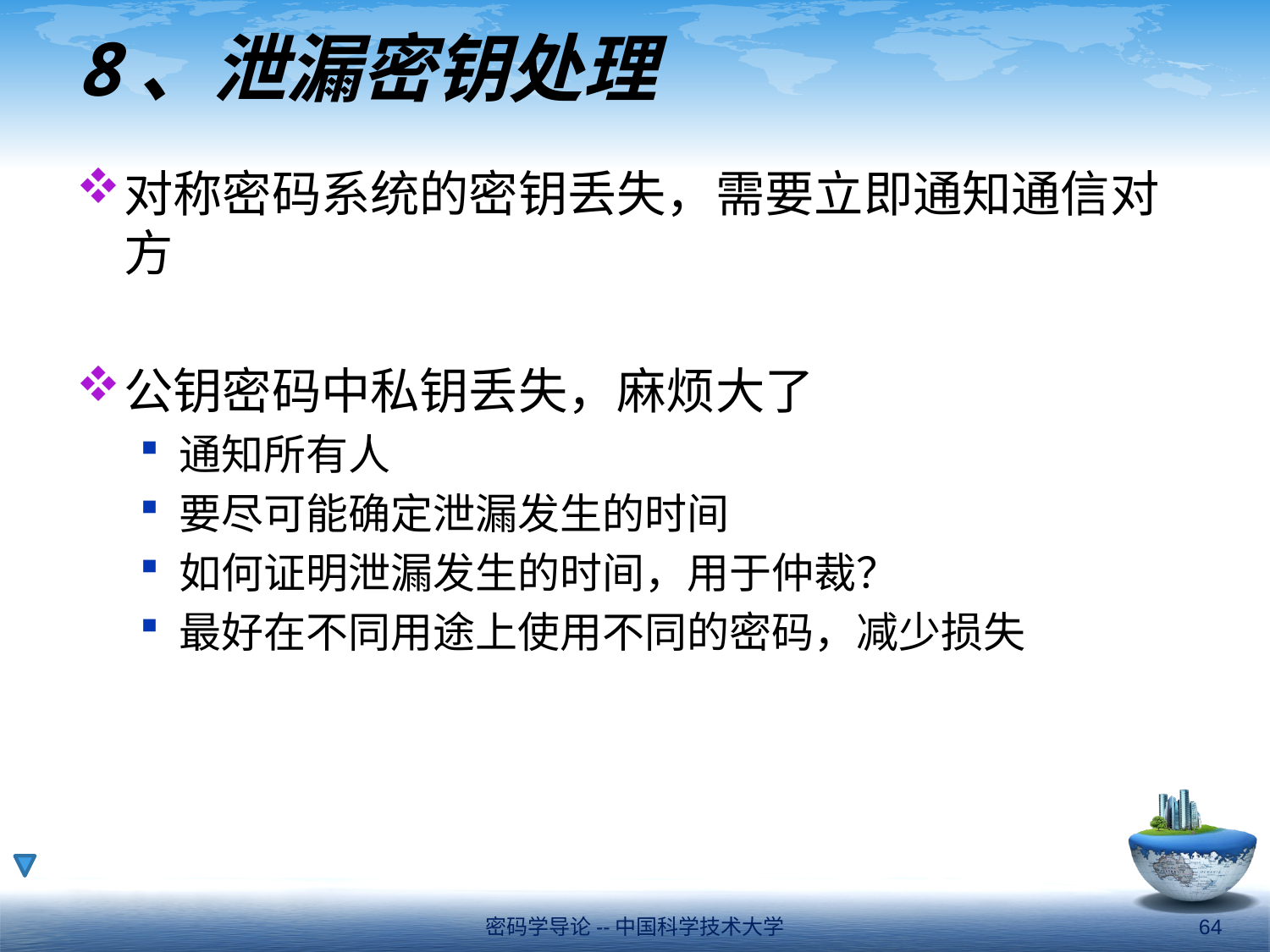

# 8、泄漏密钥处理
对称密码系统的密钥丢失，需要立即通知通信对方

公钥密码中私钥丢失，麻烦大了
通知所有人
要尽可能确定泄漏发生的时间
如何证明泄漏发生的时间，用于仲裁？
最好在不同用途上使用不同的密码，减少损失

密码学导论--中国科学技术大学
64